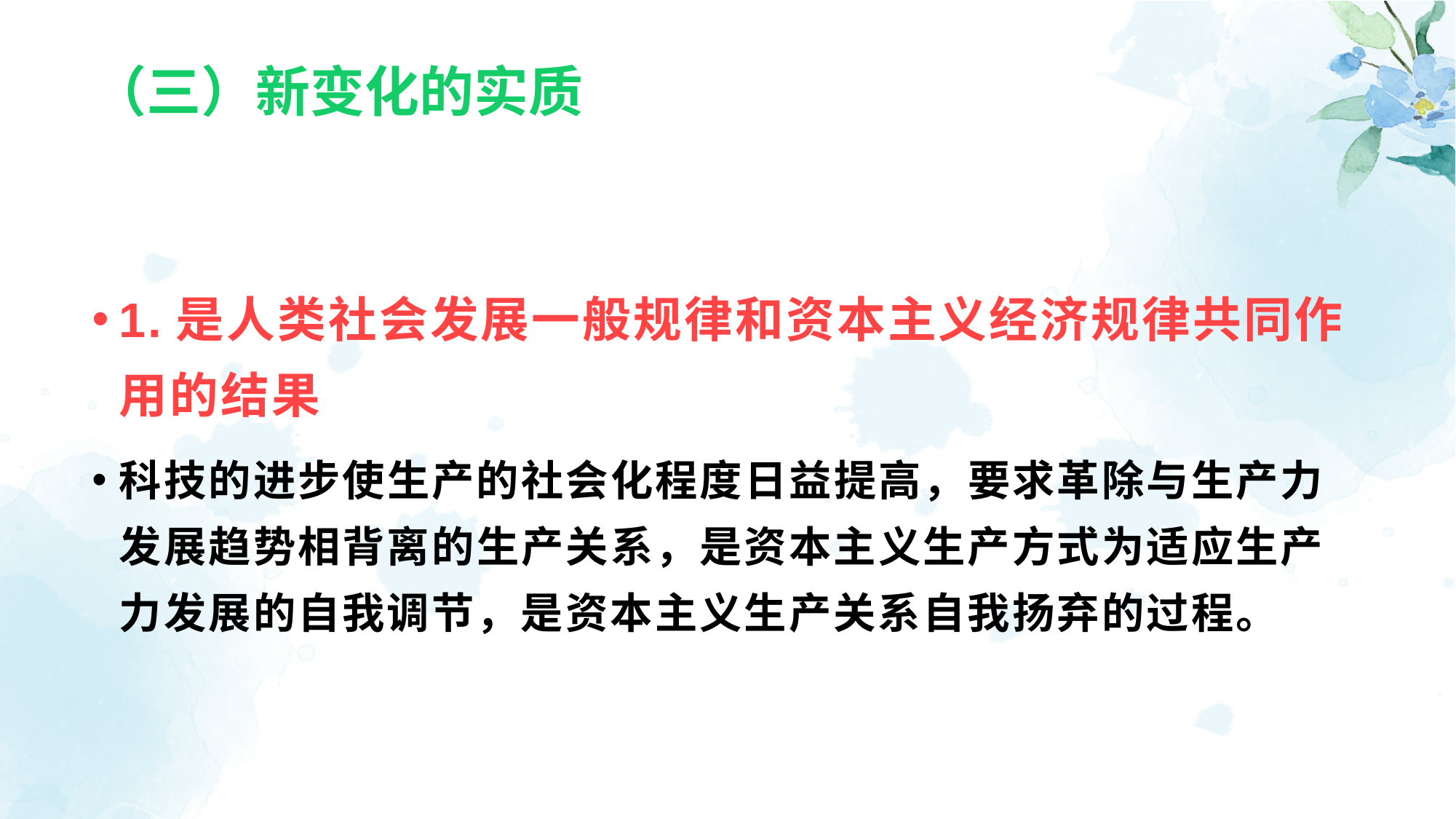

# （三）新变化的实质
1.是人类社会发展一般规律和资本主义经济规律共同作用的结果
科技的进步使生产的社会化程度日益提高，要求革除与生产力发展趋势相背离的生产关系，是资本主义生产方式为适应生产力发展的自我调节，是资本主义生产关系自我扬弃的过程。